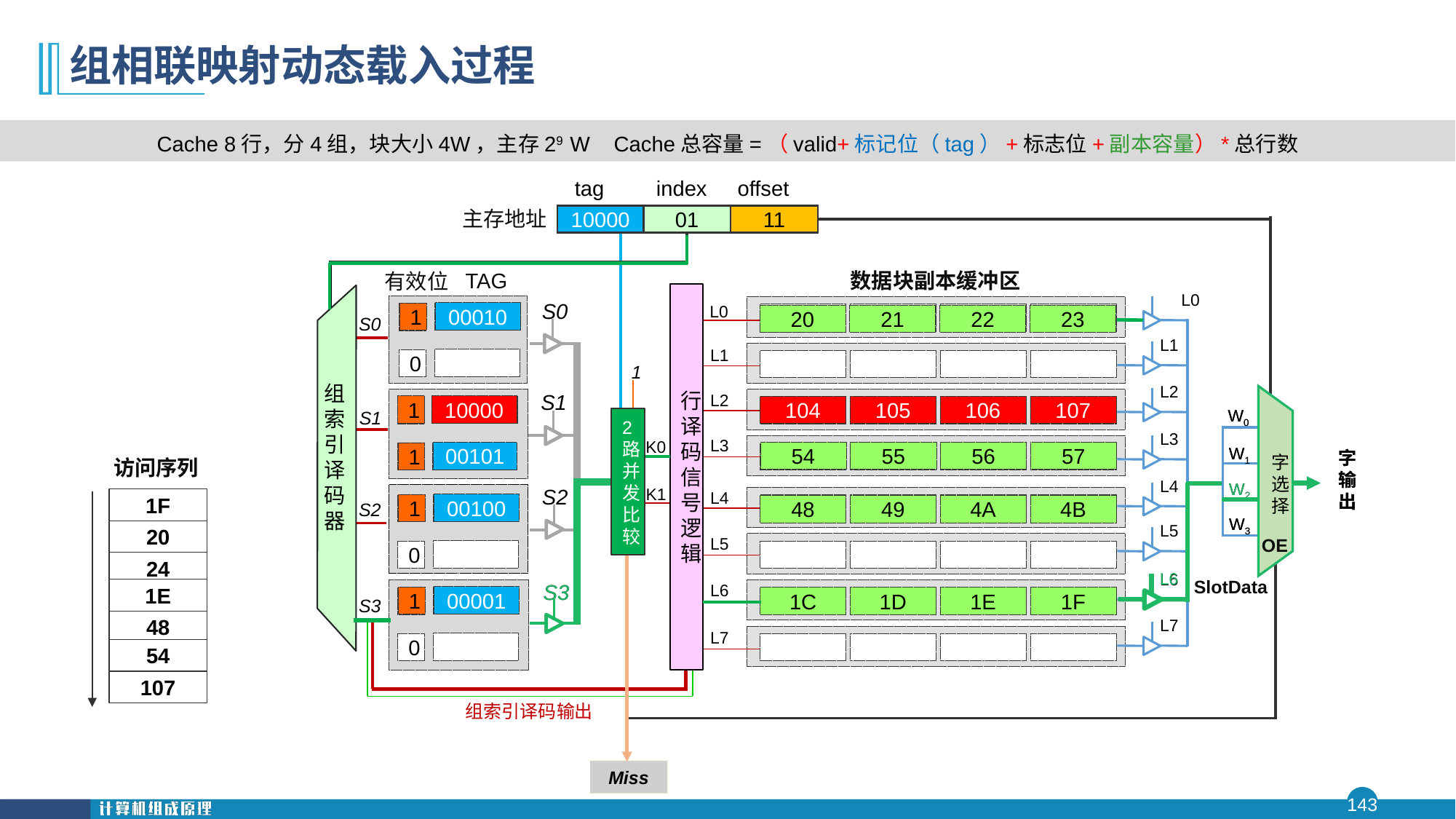

# 组相联映射动态载入过程
Cache 8行，分4组，块大小4W，主存29  W    Cache总容量=（valid+标记位（tag）+标志位+副本容量）*总行数
tag
index
offset
主存地址
Tag
index
offset
00001
11
11
00010
00
00
00010
01
00
00001
11
10
00100
10
00
00101
01
00
10000
01
11
TAG
数据块副本缓冲区
有效位
行译码
信号逻辑
L0

L1

L2

字选择
W0
L3

W1
L4

字输出
W2
W3
L5

OE
L6

SlotData
L7

S0

S1

S2

S3

0

0
L0
L1
L2
L3
L4
L5
L6
L7

00010
1
20
21
22
23
S0
S1
S2
S3

组索引译码器

1

字选择
W0
W1
字输出
W3
OE
W2

0

0

1
10000
00010
1
107
104
105
106
24
25
26
27

2路并发比较

K0

54
55
56
57
00101
1
访问序列
K1

0

0

1F
00100
1
48
49
4A
4B
20

Hit
24
L6

S3

1E

0

0

00001
1
1C
1D
1E
1F
48
组索引译码输出

54
107
Hit/miss
Miss